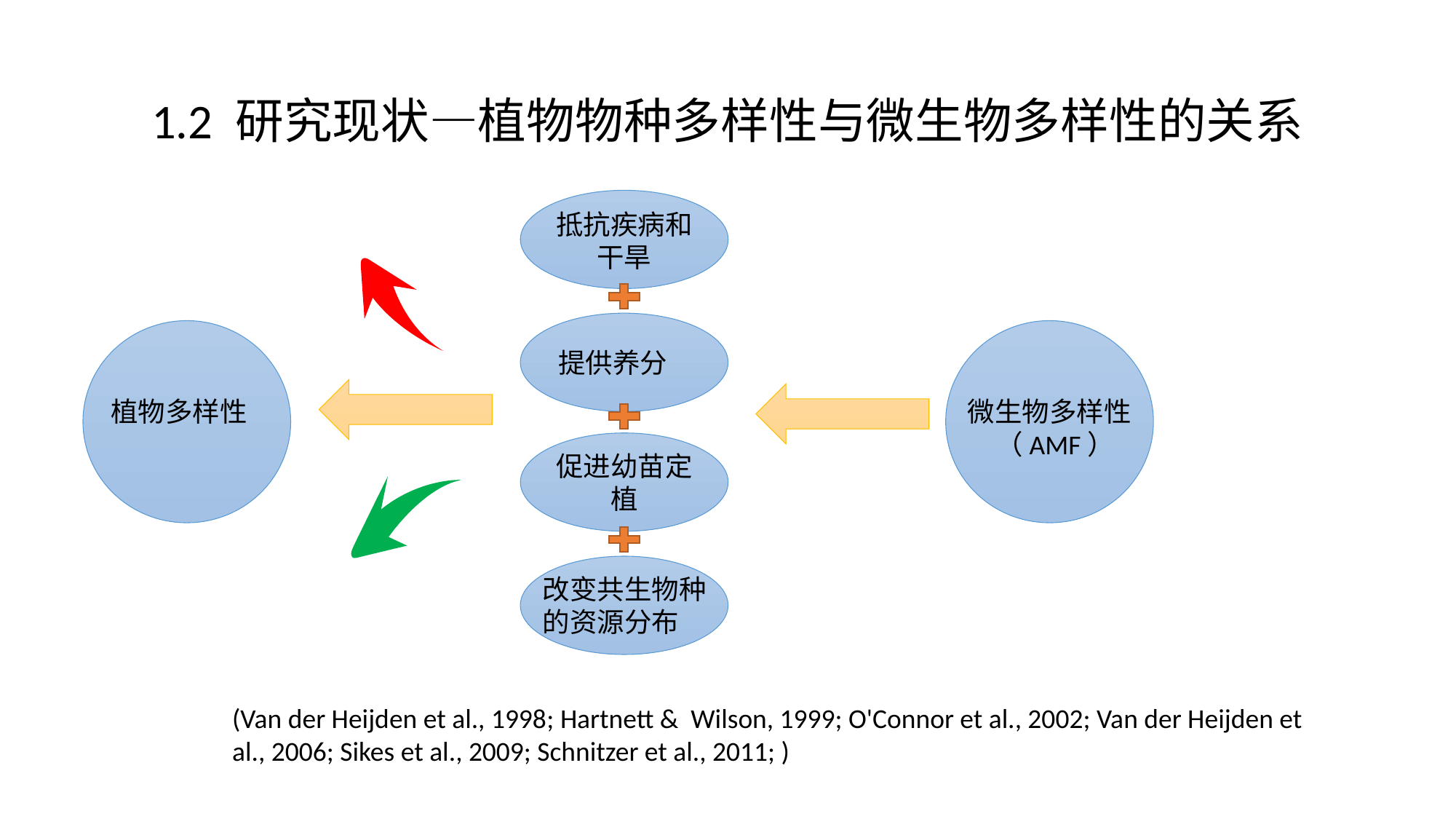

# 1.2 研究现状—植物物种多样性与微生物多样性的关系

抵抗疾病和干旱

提供养分

植物多样性
微生物多样性
（AMF）

促进幼苗定植

改变共生物种的资源分布
(Van der Heijden et al., 1998; Hartnett &  Wilson, 1999; O'Connor et al., 2002; Van der Heijden et al., 2006; Sikes et al., 2009; Schnitzer et al., 2011; )